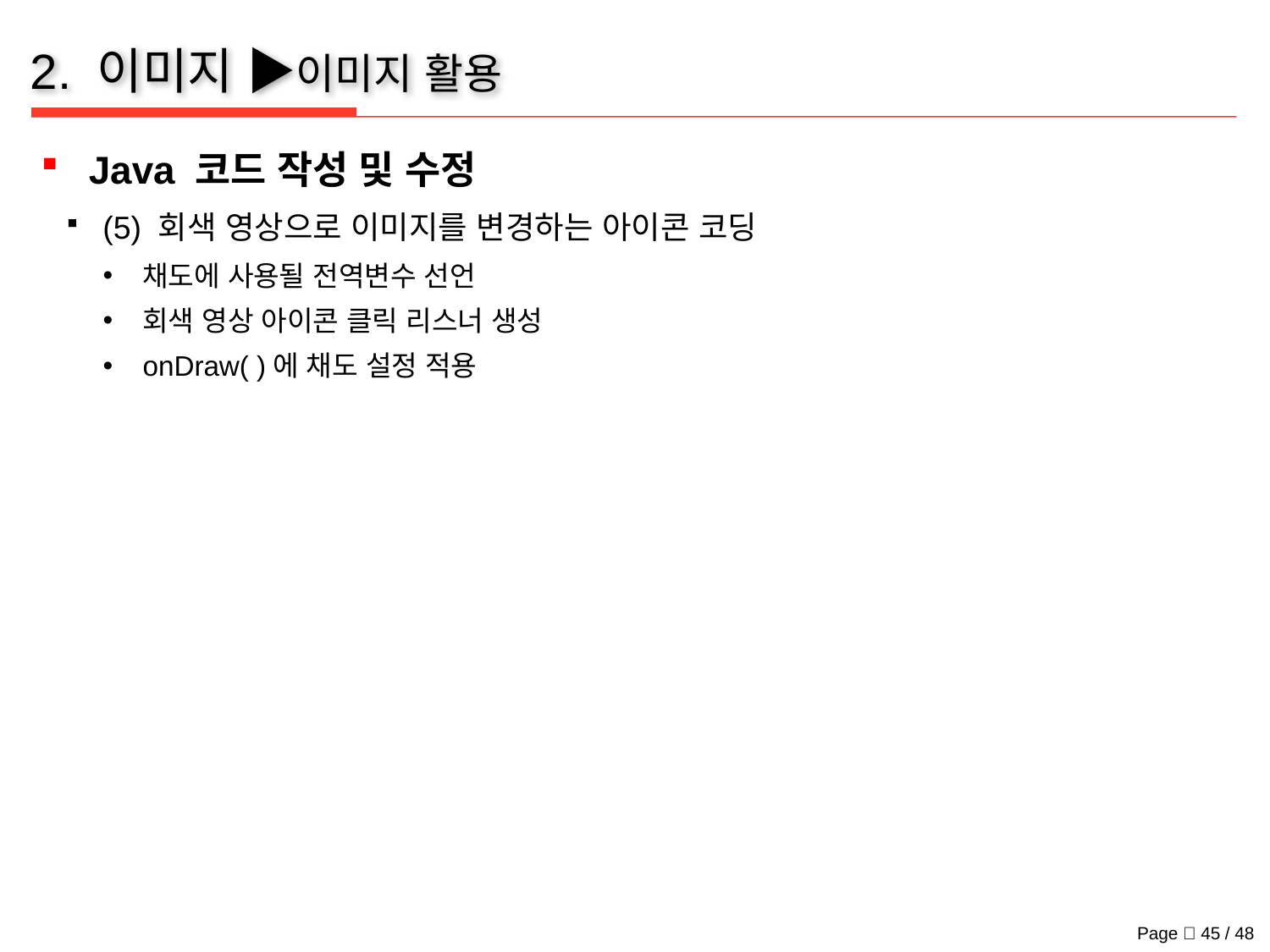

# 2. 이미지 ▶이미지 활용
Java 코드 작성 및 수정
(5) 회색 영상으로 이미지를 변경하는 아이콘 코딩
채도에 사용될 전역변수 선언
회색 영상 아이콘 클릭 리스너 생성
onDraw( )에 채도 설정 적용